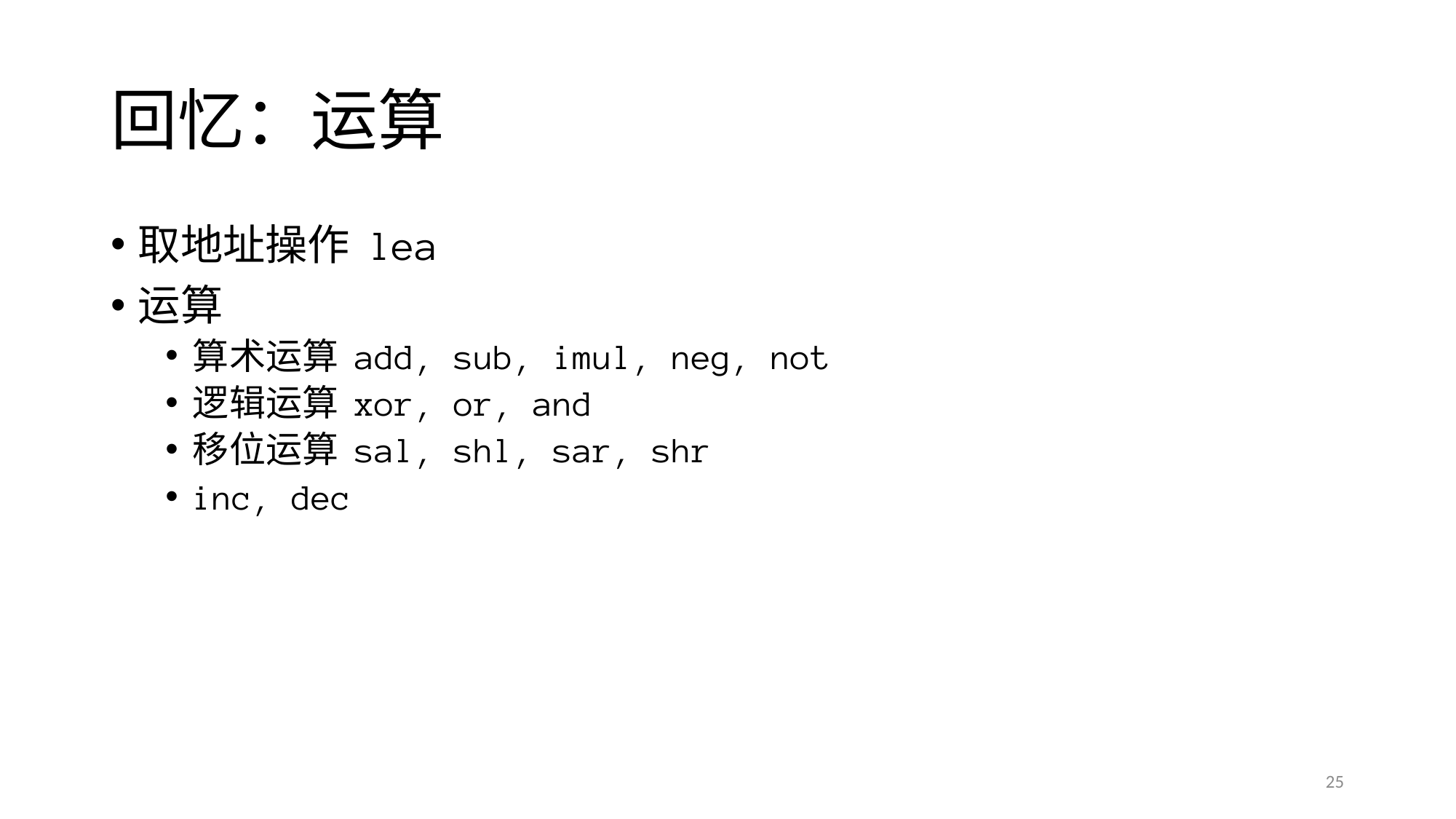

# 回忆：运算
取地址操作 lea
运算
算术运算 add, sub, imul, neg, not
逻辑运算 xor, or, and
移位运算 sal, shl, sar, shr
inc, dec
25